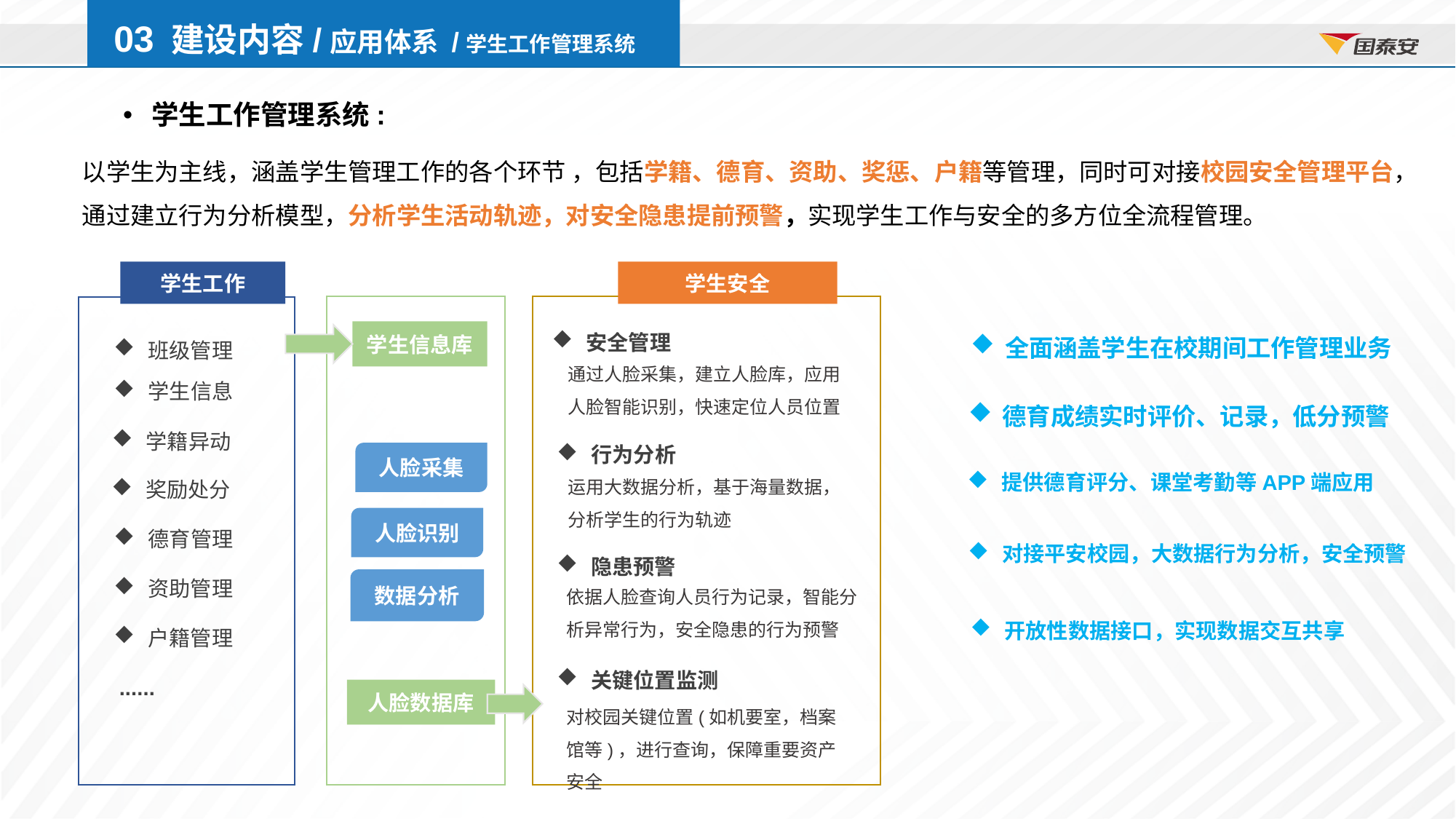

03 建设内容/应用体系 /学生工作管理系统
  学生工作管理系统:
以学生为主线，涵盖学生管理工作的各个环节 ，包括学籍、德育、资助、奖惩、户籍等管理，同时可对接校园安全管理平台，通过建立行为分析模型，分析学生活动轨迹，对安全隐患提前预警，实现学生工作与安全的多方位全流程管理。
学生工作
学生安全

安全管理
班级管理
学生信息库

学生信息
学籍异动
行为分析
人脸采集
奖励处分
人脸识别
德育管理
隐患预警
资助管理
数据分析
户籍管理
关键位置监测
......
人脸数据库

全面涵盖学生在校期间工作管理业务
通过人脸采集，建立人脸库，应用人脸智能识别，快速定位人员位置
德育成绩实时评价、记录，低分预警
运用大数据分析，基于海量数据，分析学生的行为轨迹
提供德育评分、课堂考勤等APP端应用
对接平安校园，大数据行为分析，安全预警
依据人脸查询人员行为记录，智能分析异常行为，安全隐患的行为预警
开放性数据接口，实现数据交互共享
对校园关键位置(如机要室，档案馆等)，进行查询，保障重要资产安全